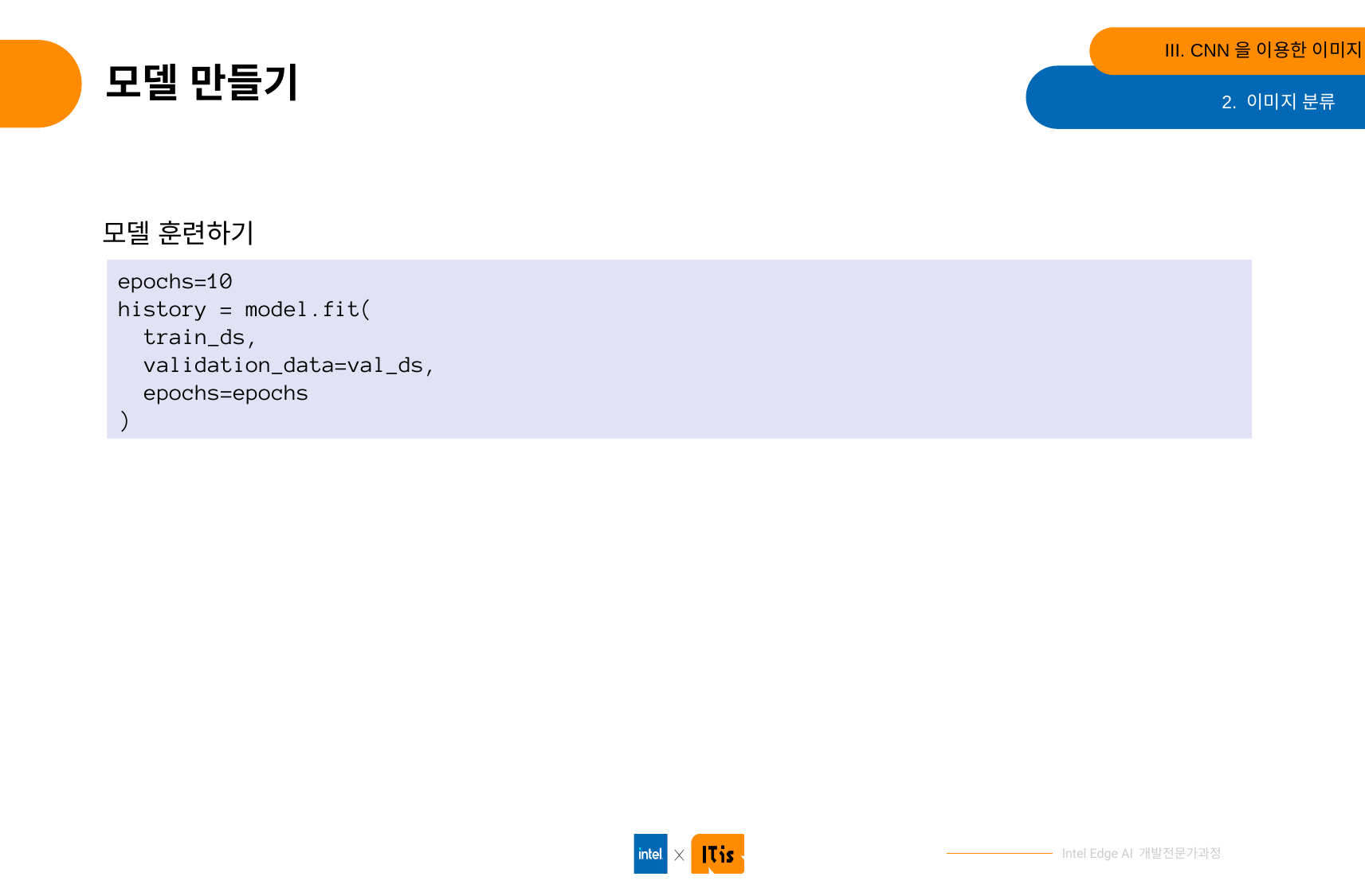

III. CNN을 이용한 이미지 분류
# 모델 만들기
2. 이미지 분류
모델 훈련하기
epochs=10
history = model.fit(
  train_ds,
  validation_data=val_ds,
  epochs=epochs
)